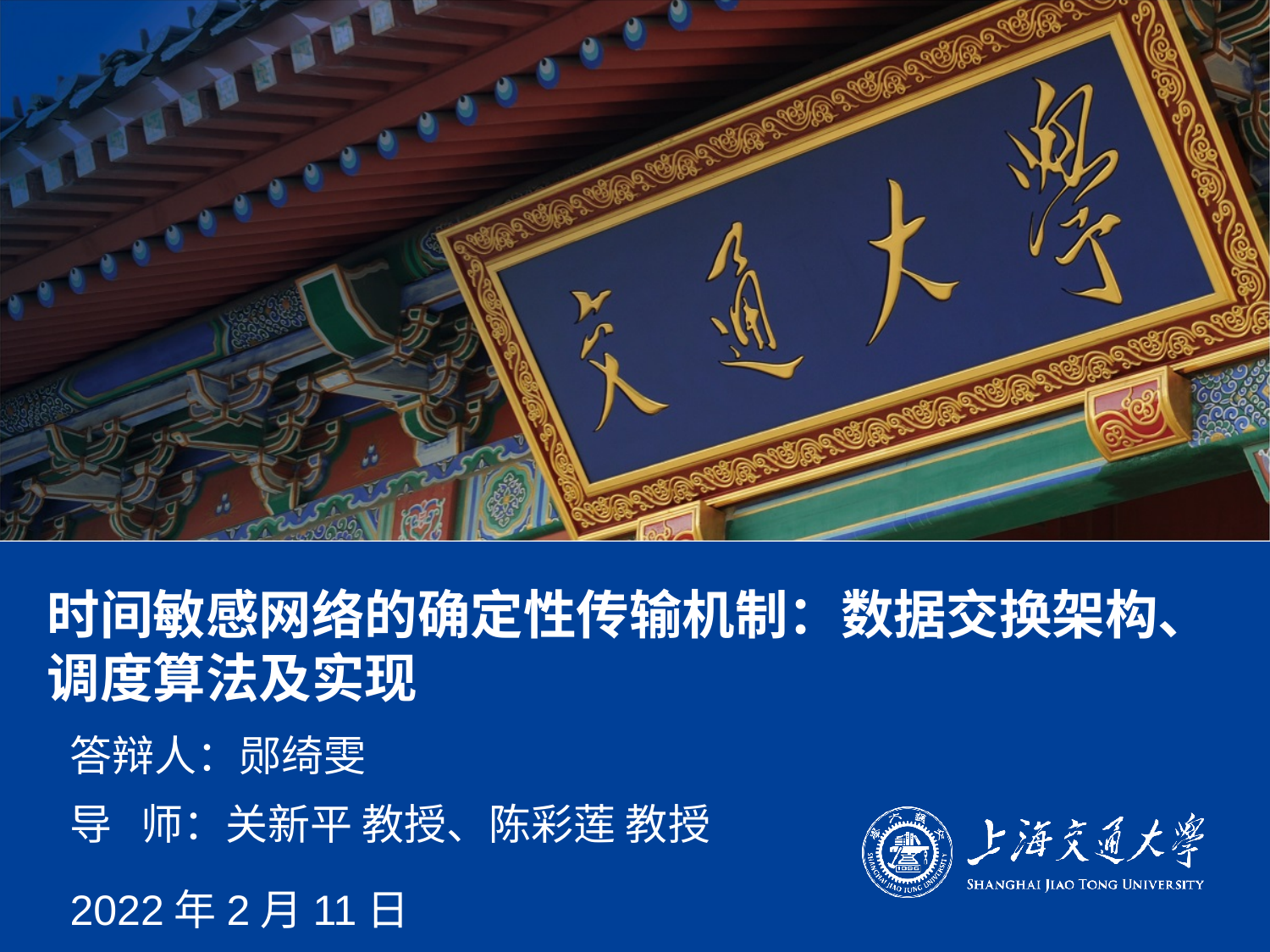

# 时间敏感网络的确定性传输机制：数据交换架构、调度算法及实现
答辩人：郧绮雯
导   师：关新平 教授、陈彩莲 教授
2022年2月11日